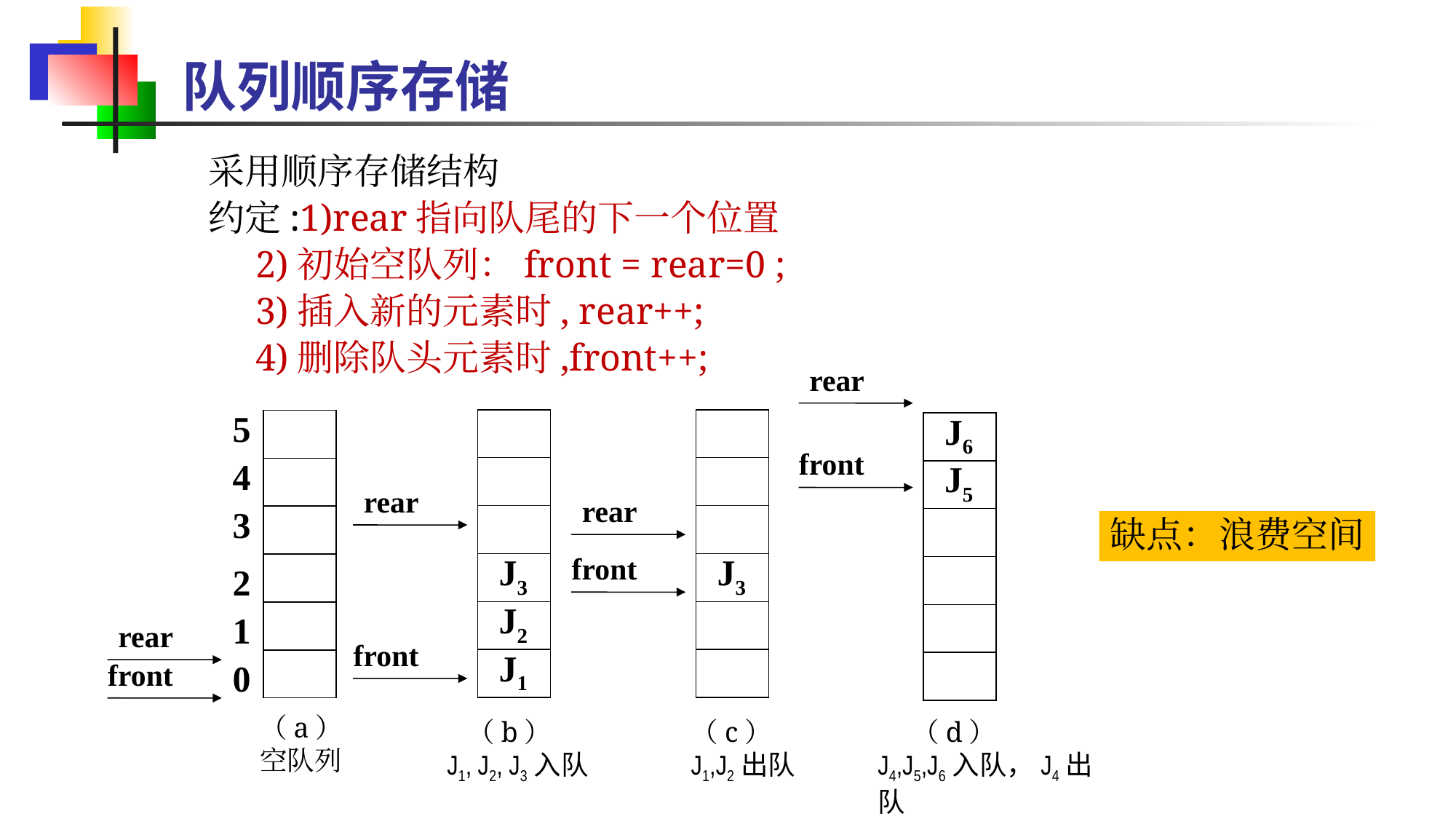

队列顺序存储
采用顺序存储结构
约定:1)rear指向队尾的下一个位置
     2)初始空队列：front = rear=0 ;
     3)插入新的元素时, rear++;
     4)删除队头元素时,front++;
rear

J6

front

J5
5

4
3
2
1
rear
front
0

rear

J3
J2
front

J1

rear

front

J3
缺点：浪费空间
（a）
空队列
  （b）
J1, J2, J3入队
（c）
J1,J2出队
    （d）
J4,J5,J6入队，J4出队